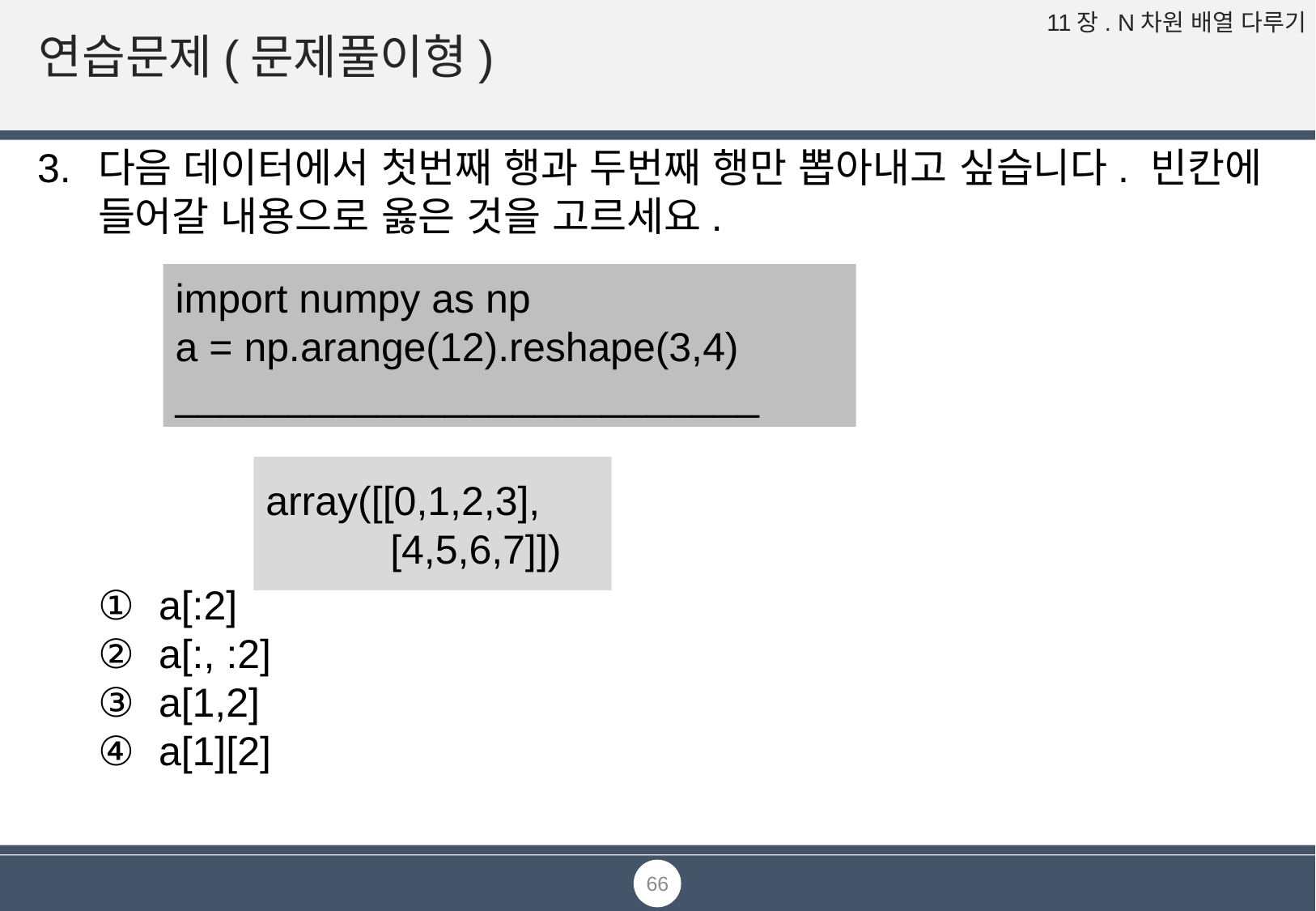

# 연습문제(문제풀이형)
다음 데이터에서 첫번째 행과 두번째 행만 뽑아내고 싶습니다. 빈칸에 들어갈 내용으로 옳은 것을 고르세요.

a[:2]
a[:, :2]
a[1,2]
a[1][2]
import numpy as np
a = np.arange(12).reshape(3,4)
__________________________
array([[0,1,2,3],
           [4,5,6,7]])
66